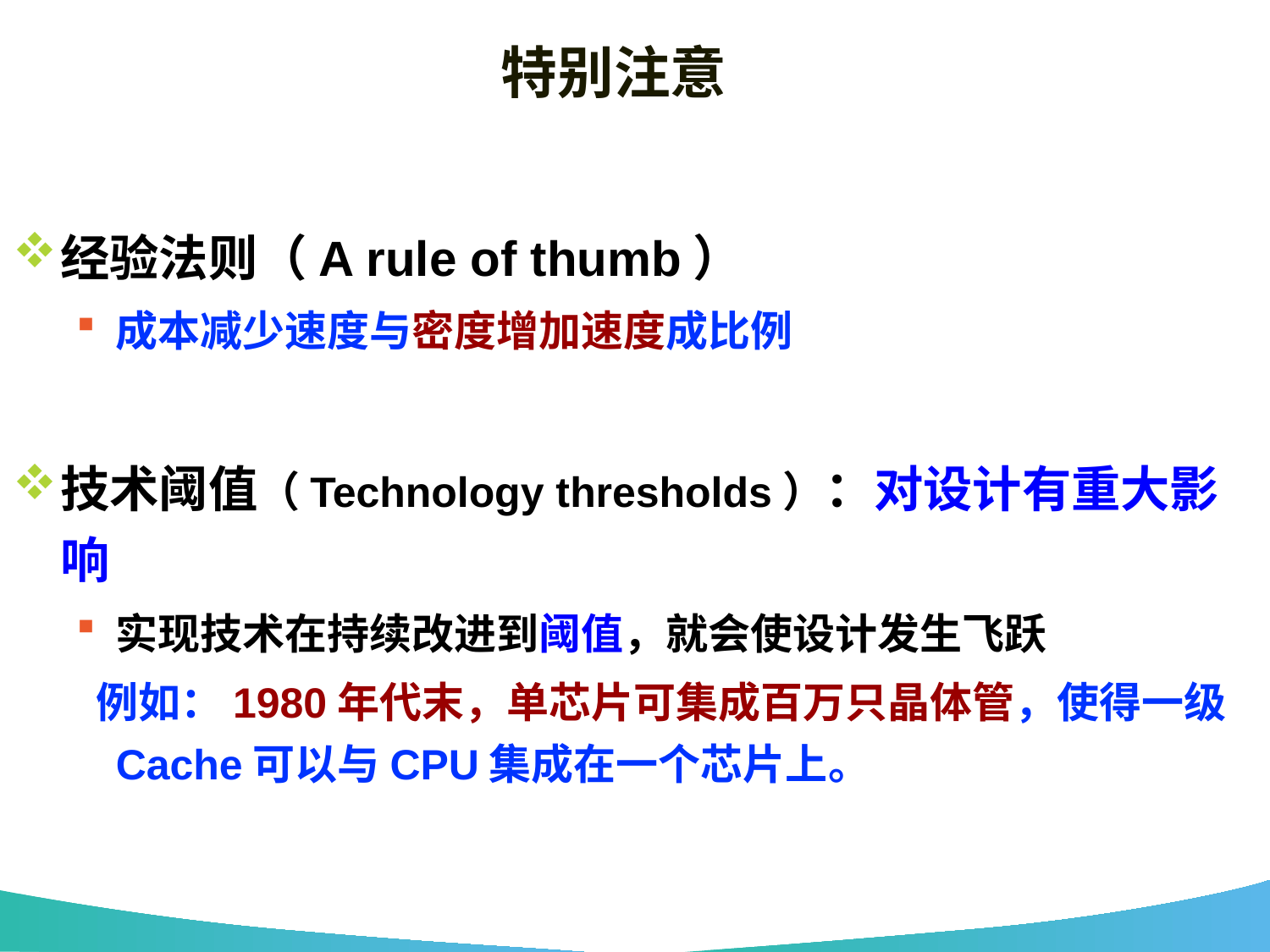

# 特别注意
经验法则（A rule of thumb）
成本减少速度与密度增加速度成比例

技术阈值（Technology thresholds）：对设计有重大影响
实现技术在持续改进到阈值，就会使设计发生飞跃
 例如：1980年代末，单芯片可集成百万只晶体管，使得一级Cache可以与CPU集成在一个芯片上。
105